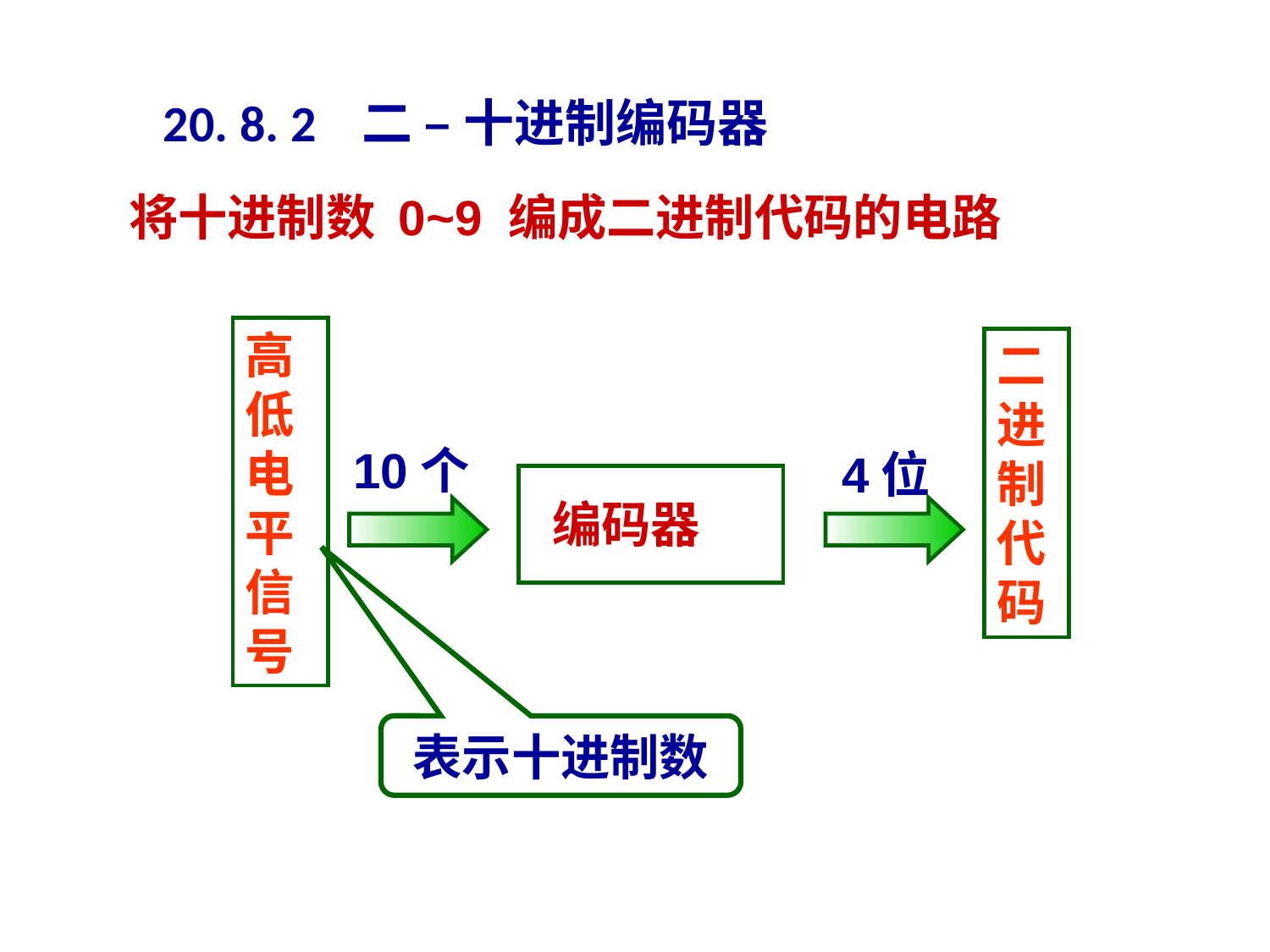

20. 8. 2   二 – 十进制编码器
将十进制数 0~9 编成二进制代码的电路
高低电平信号
二进制代码
10个
4位

编码器

表示十进制数